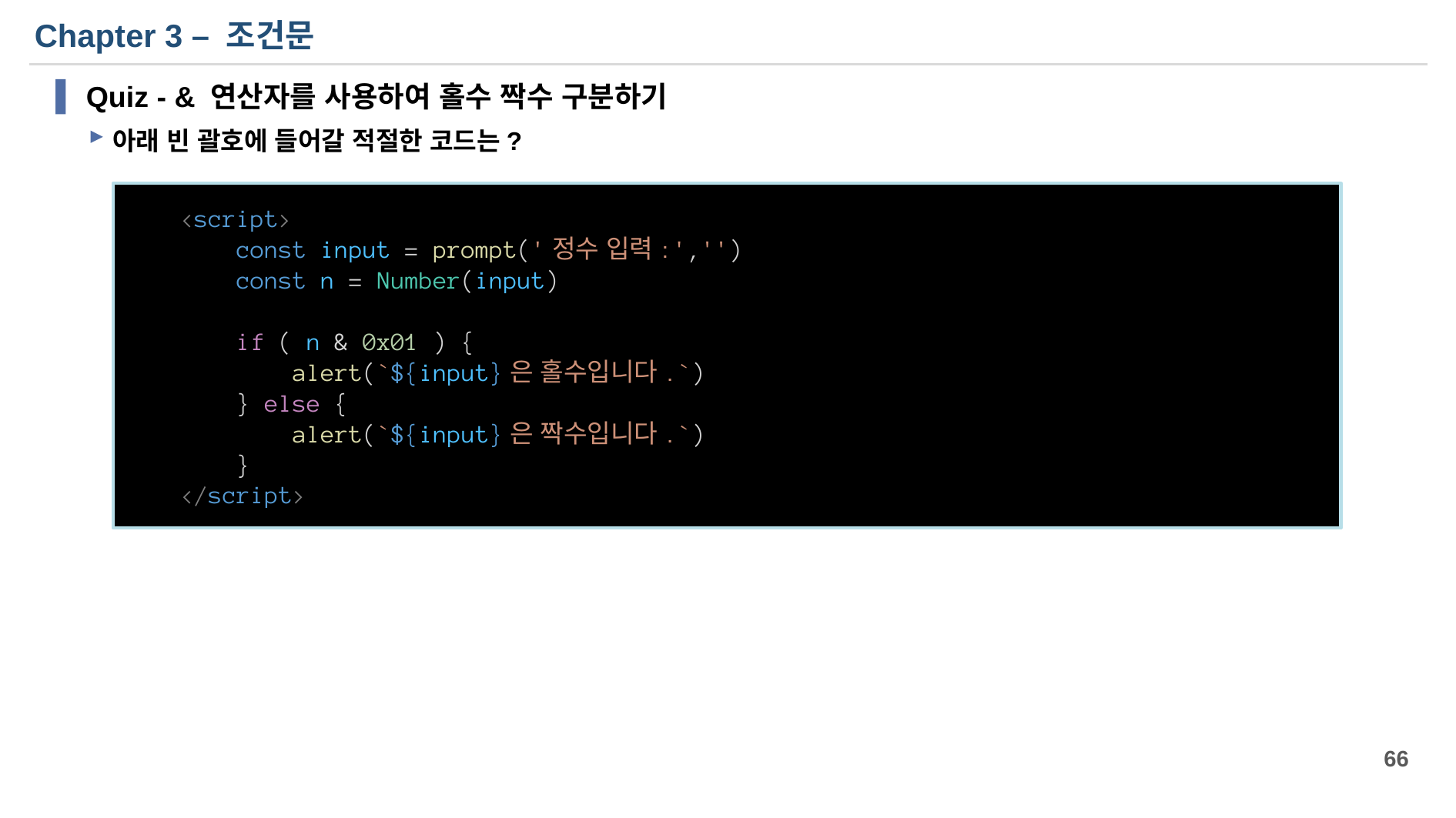

# Chapter 3 – 조건문
Quiz - & 연산자를 사용하여 홀수 짝수 구분하기
아래 빈 괄호에 들어갈 적절한 코드는?

    <script>
        const input = prompt('정수 입력:','')
        const n = Number(input)
        if ( n & 0x01 ) {
            alert(`${input}은 홀수입니다.`)
        } else {
            alert(`${input}은 짝수입니다.`)
        }
    </script>
66